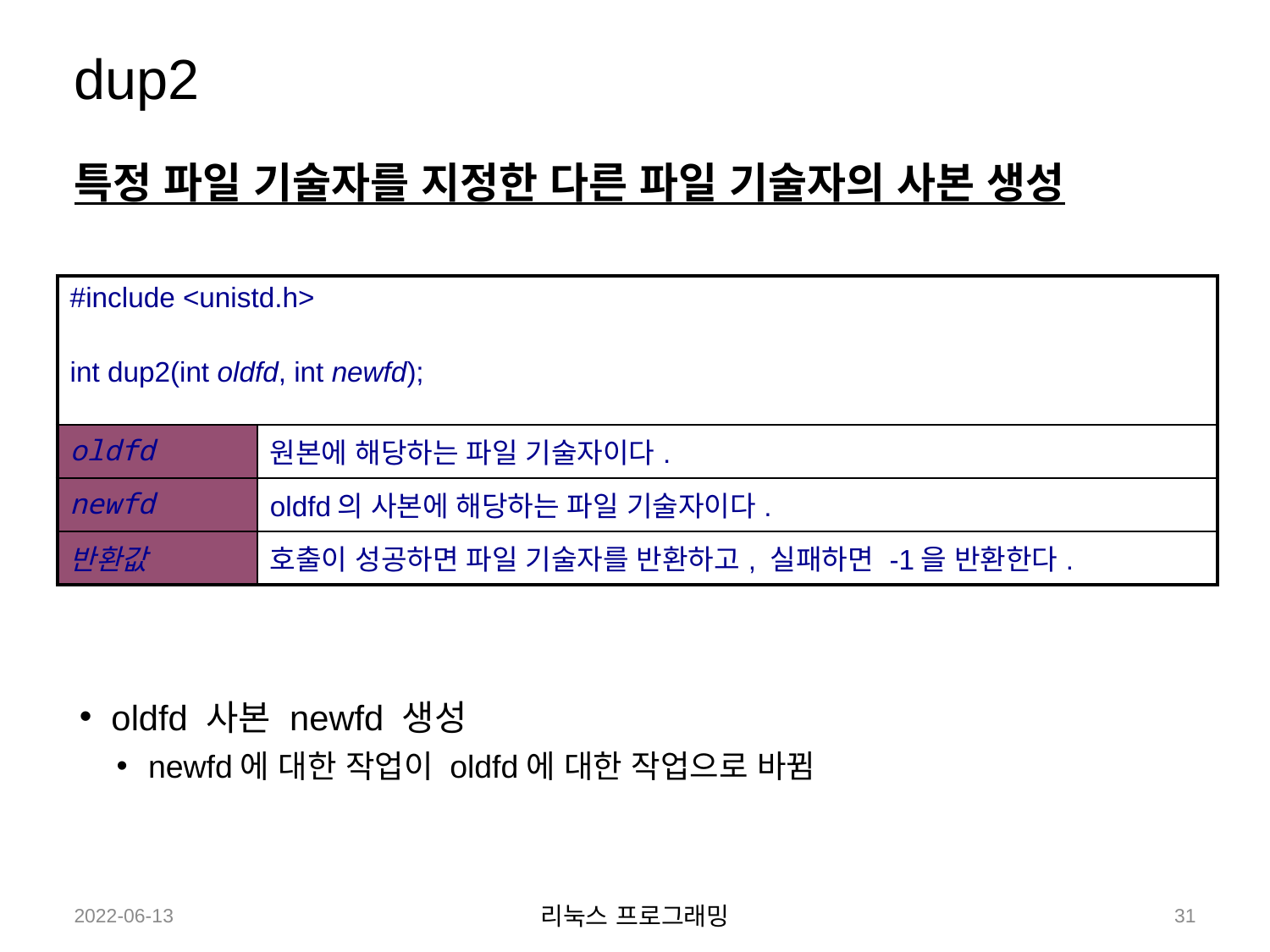

# dup2
특정 파일 기술자를 지정한 다른 파일 기술자의 사본 생성

oldfd 사본 newfd 생성
newfd에 대한 작업이 oldfd에 대한 작업으로 바뀜

| #include <unistd.h> int dup2(int oldfd, int newfd); |  |
| --- | --- |
| oldfd | 원본에 해당하는 파일 기술자이다. |
| newfd | oldfd의 사본에 해당하는 파일 기술자이다. |
| 반환값 | 호출이 성공하면 파일 기술자를 반환하고, 실패하면 -1을 반환한다. |
2022-06-13
리눅스 프로그래밍
31